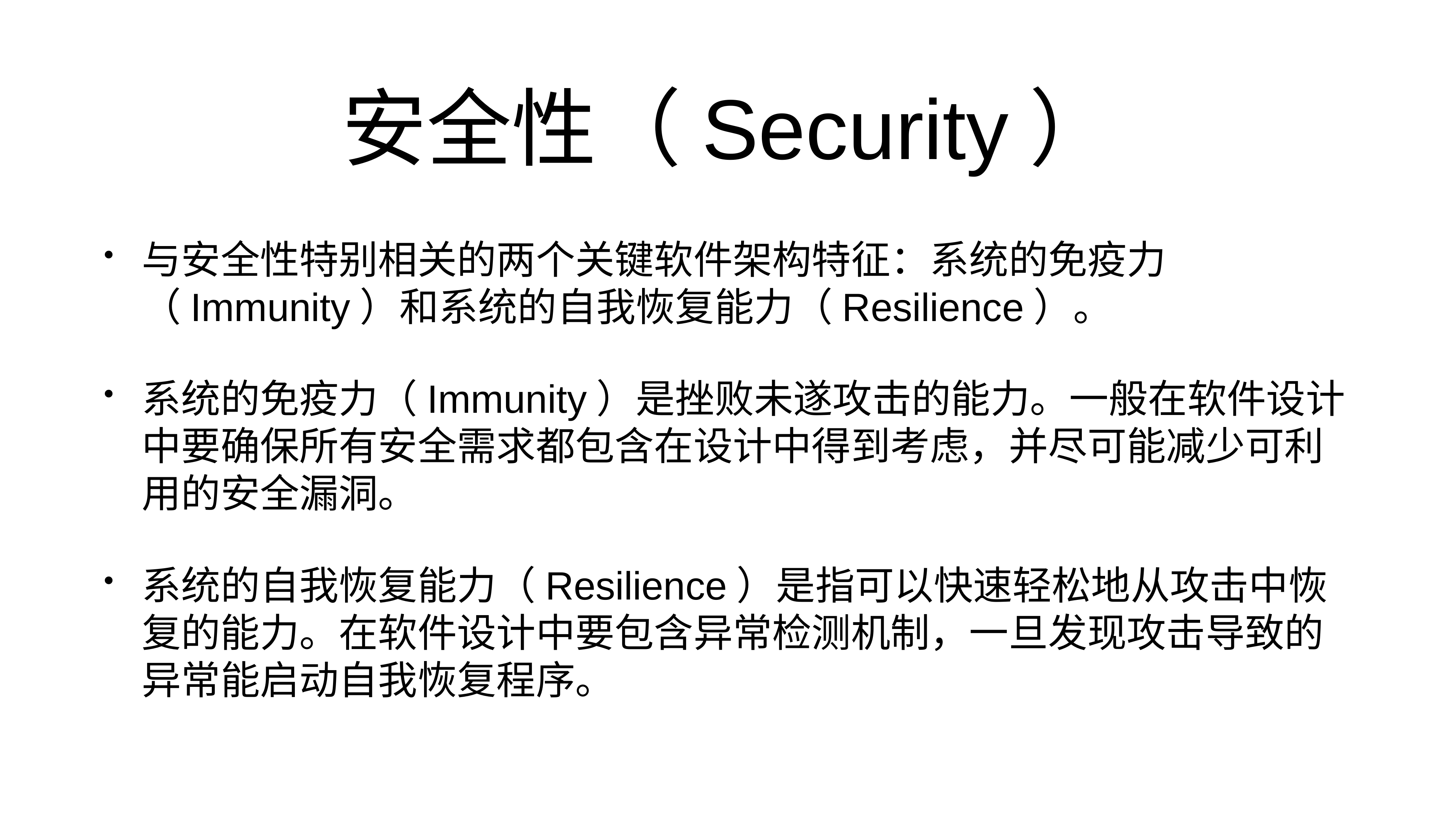

# 安全性（Security）
与安全性特别相关的两个关键软件架构特征：系统的免疫力（Immunity）和系统的自我恢复能力（Resilience）。
系统的免疫力（Immunity）是挫败未遂攻击的能力。一般在软件设计中要确保所有安全需求都包含在设计中得到考虑，并尽可能减少可利用的安全漏洞。
系统的自我恢复能力（Resilience）是指可以快速轻松地从攻击中恢复的能力。在软件设计中要包含异常检测机制，一旦发现攻击导致的异常能启动自我恢复程序。